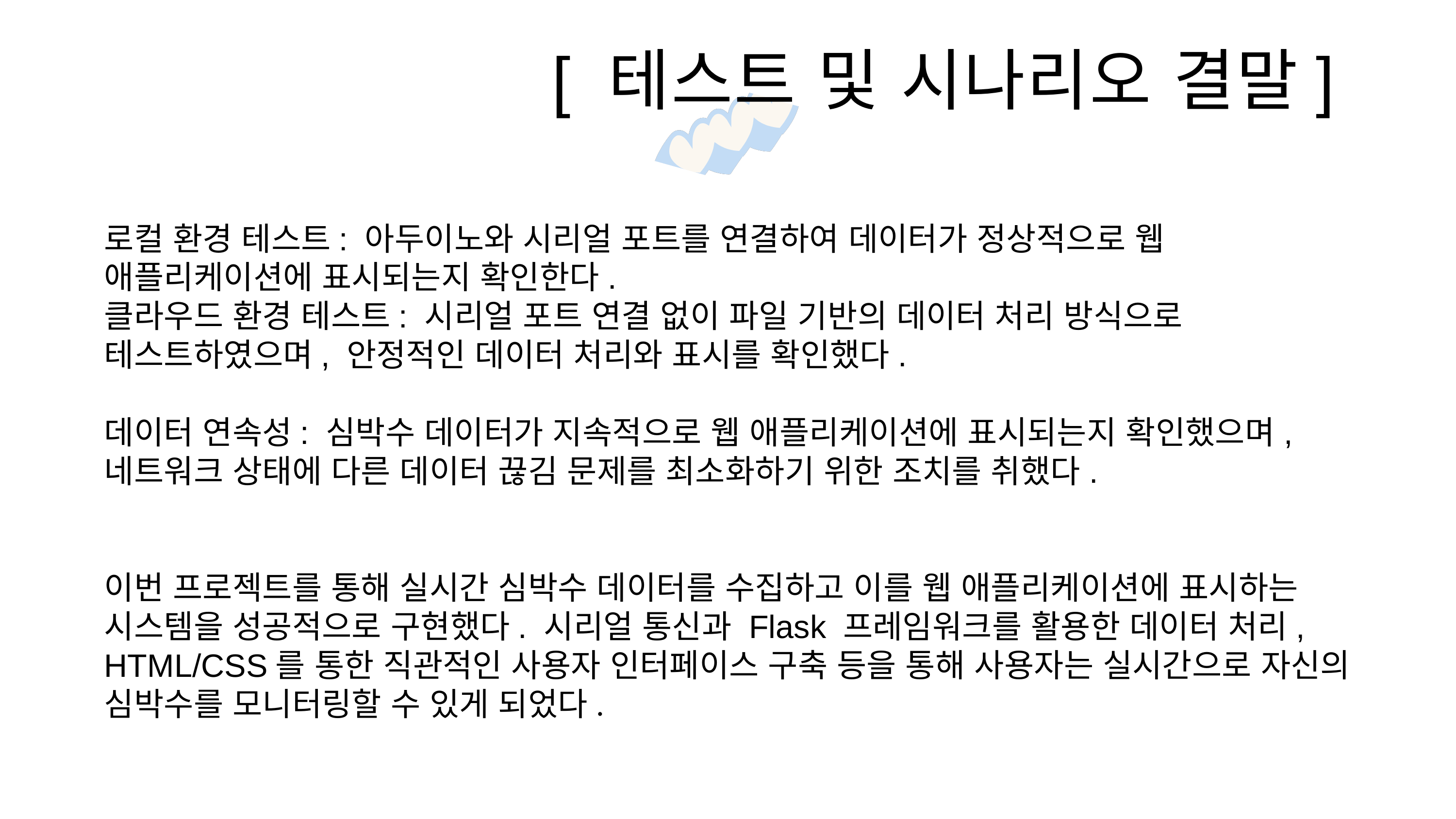

[ 테스트 및 시나리오 결말]

로컬 환경 테스트: 아두이노와 시리얼 포트를 연결하여 데이터가 정상적으로 웹 애플리케이션에 표시되는지 확인한다.
클라우드 환경 테스트: 시리얼 포트 연결 없이 파일 기반의 데이터 처리 방식으로 테스트하였으며, 안정적인 데이터 처리와 표시를 확인했다.

데이터 연속성: 심박수 데이터가 지속적으로 웹 애플리케이션에 표시되는지 확인했으며, 네트워크 상태에 다른 데이터 끊김 문제를 최소화하기 위한 조치를 취했다.

이번 프로젝트를 통해 실시간 심박수 데이터를 수집하고 이를 웹 애플리케이션에 표시하는 시스템을 성공적으로 구현했다. 시리얼 통신과 Flask 프레임워크를 활용한 데이터 처리, HTML/CSS를 통한 직관적인 사용자 인터페이스 구축 등을 통해 사용자는 실시간으로 자신의 심박수를 모니터링할 수 있게 되었다.